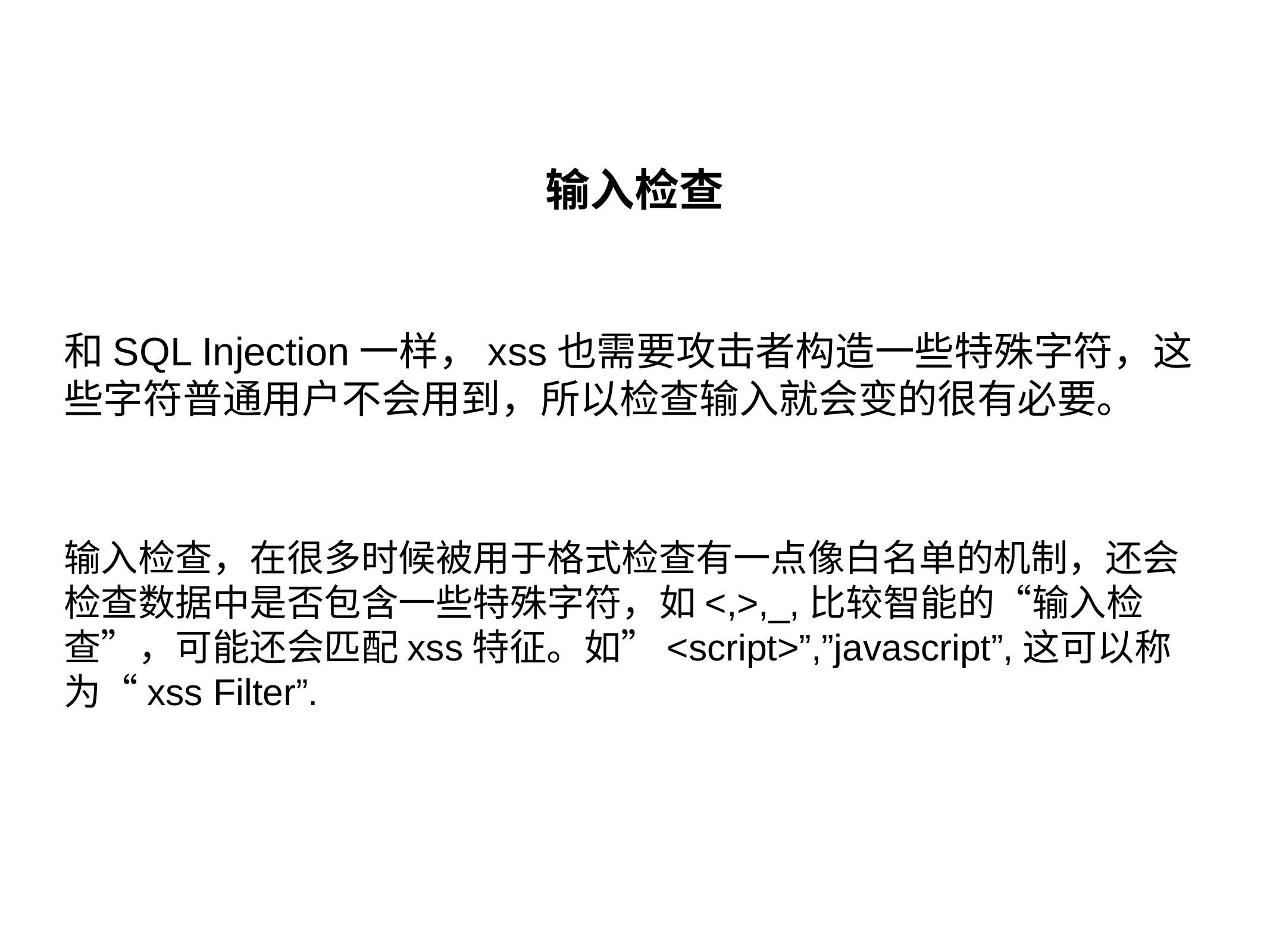

输入检查
和SQL Injection一样，xss也需要攻击者构造一些特殊字符，这些字符普通用户不会用到，所以检查输入就会变的很有必要。
输入检查，在很多时候被用于格式检查有一点像白名单的机制，还会检查数据中是否包含一些特殊字符，如<,>,_,比较智能的“输入检查”，可能还会匹配xss特征。如”<script>”,”javascript”,这可以称为“xss Filter”.